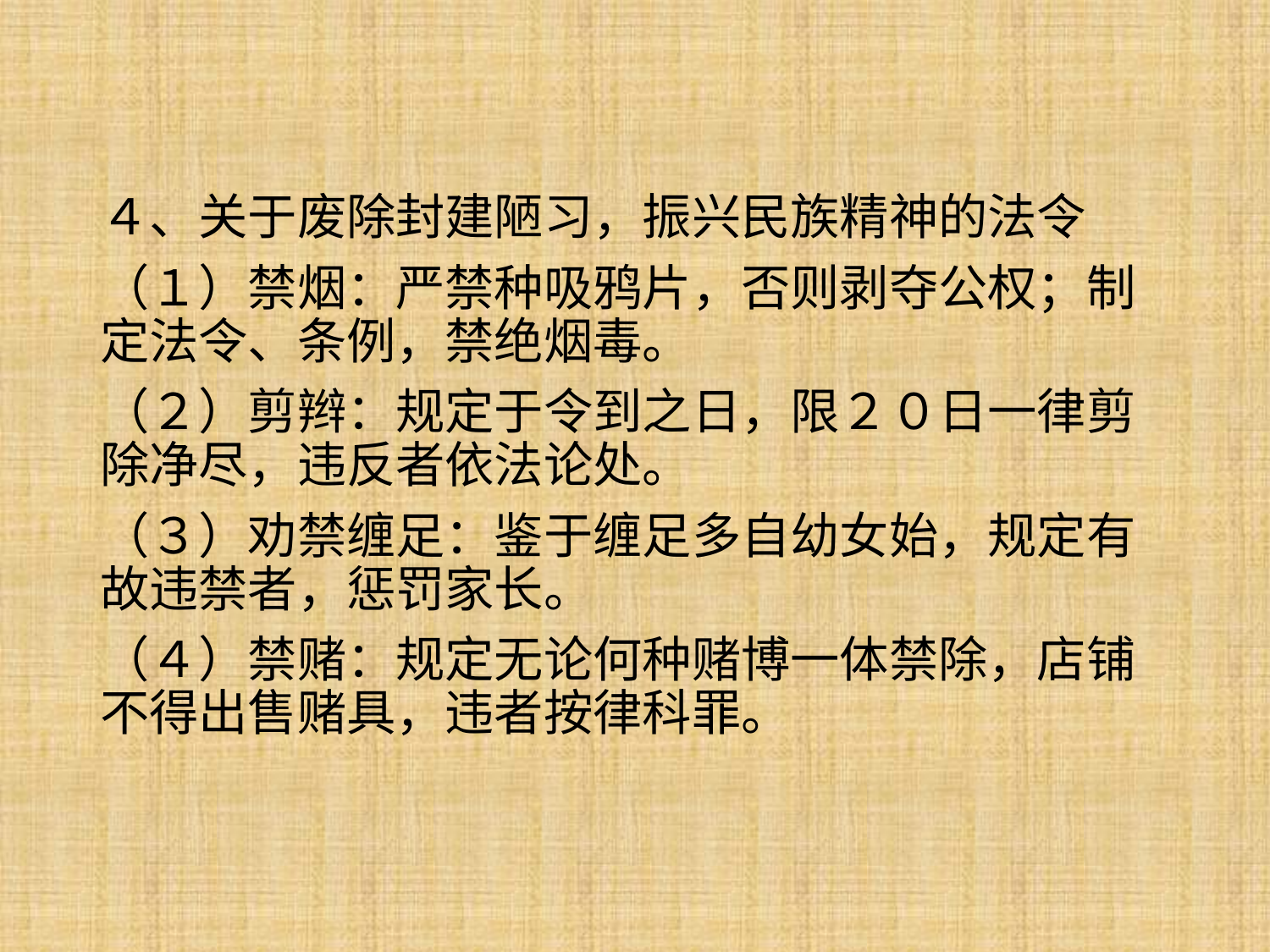

４、关于废除封建陋习，振兴民族精神的法令
（１）禁烟：严禁种吸鸦片，否则剥夺公权；制定法令、条例，禁绝烟毒。
（２）剪辫：规定于令到之日，限２０日一律剪除净尽，违反者依法论处。
（３）劝禁缠足：鉴于缠足多自幼女始，规定有故违禁者，惩罚家长。
（４）禁赌：规定无论何种赌博一体禁除，店铺不得出售赌具，违者按律科罪。